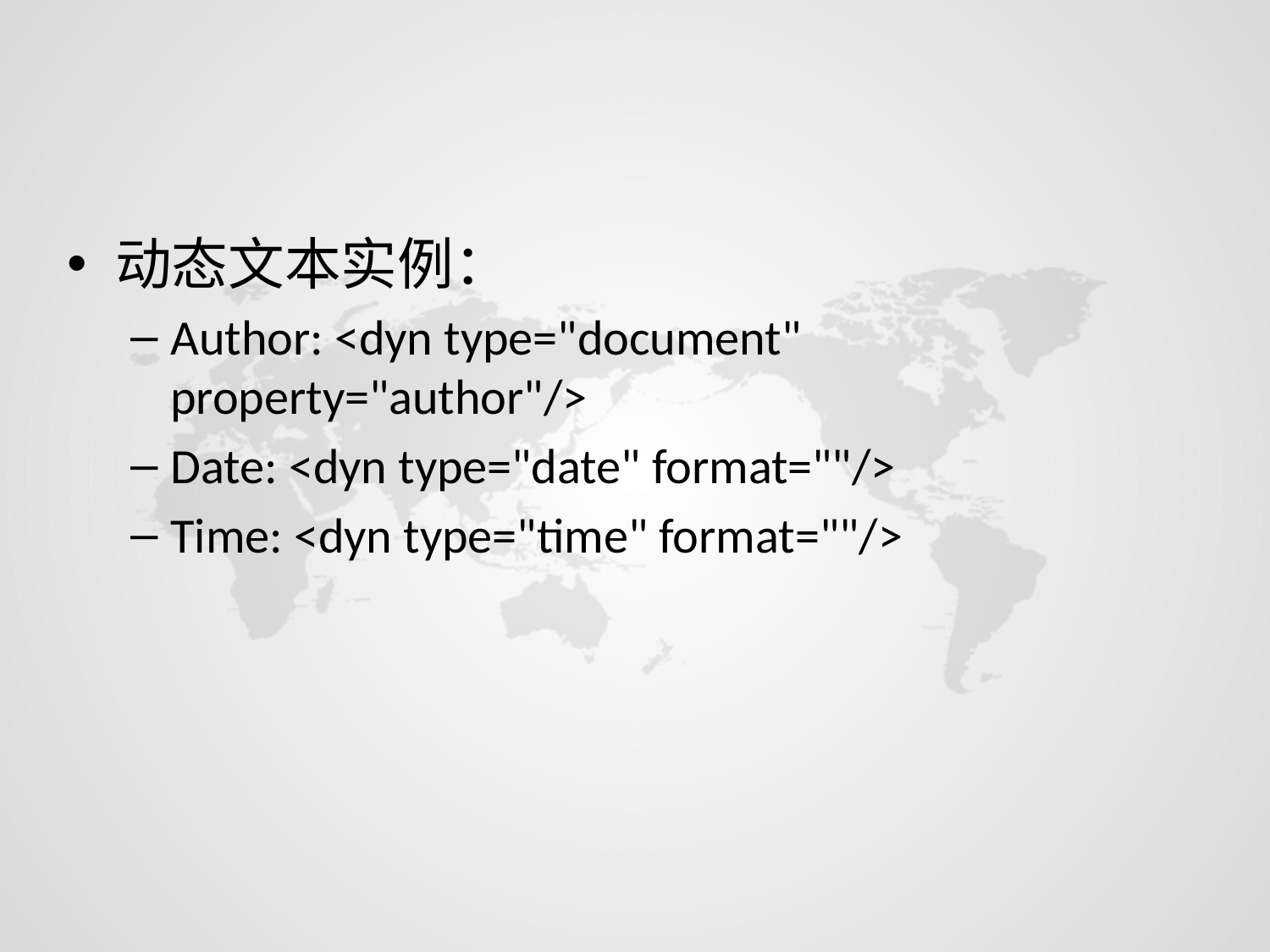

#
动态文本实例：
Author: <dyn type="document" property="author"/>
Date: <dyn type="date" format=""/>
Time: <dyn type="time" format=""/>